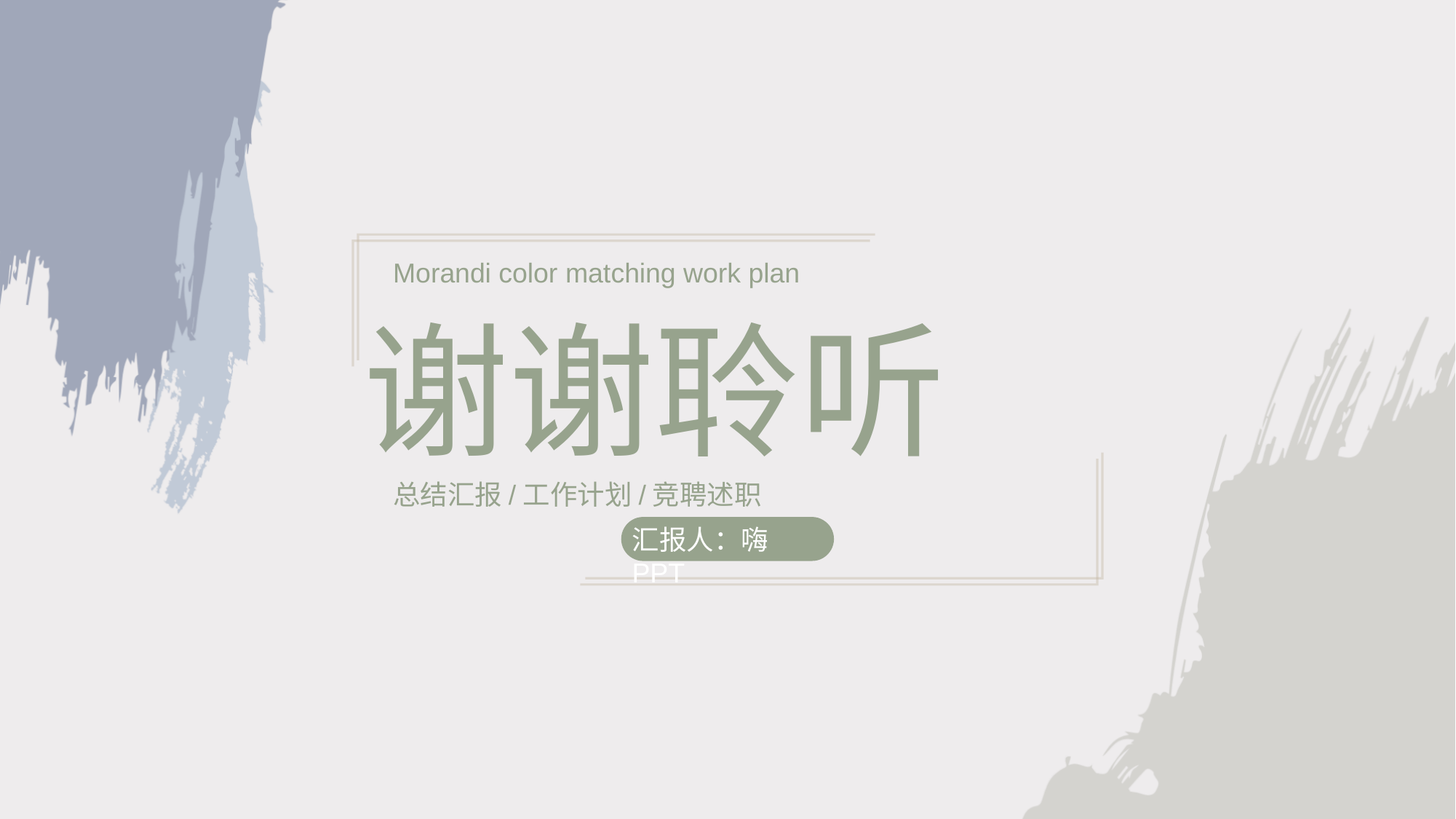

Morandi color matching work plan
谢谢聆听
总结汇报/工作计划/竞聘述职

汇报人：嗨PPT